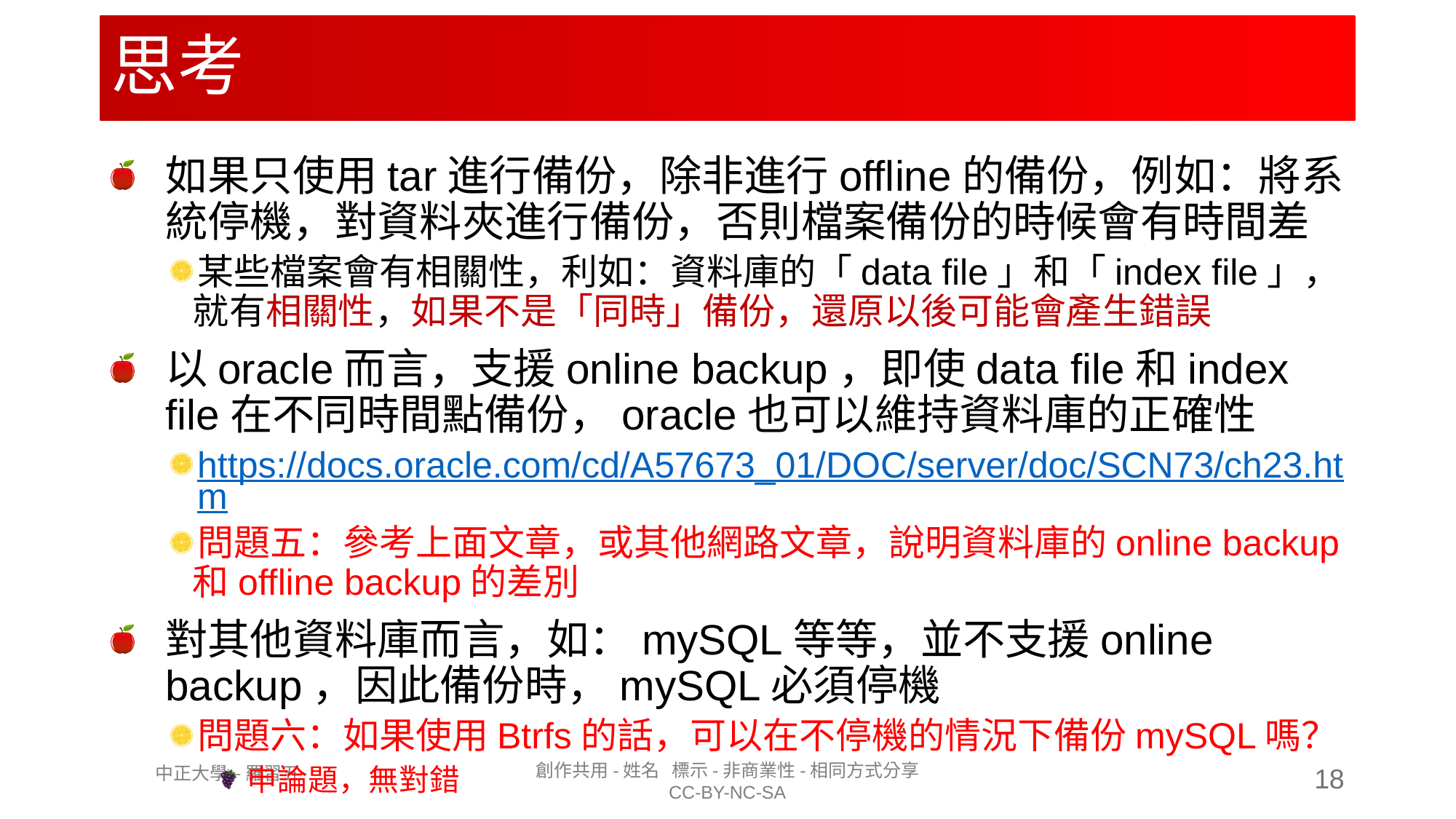

# 思考
如果只使用tar進行備份，除非進行offline的備份，例如：將系統停機，對資料夾進行備份，否則檔案備份的時候會有時間差
某些檔案會有相關性，利如：資料庫的「data file」和「index file」，就有相關性，如果不是「同時」備份，還原以後可能會產生錯誤
以oracle而言，支援online backup，即使data file和index file在不同時間點備份，oracle也可以維持資料庫的正確性
https://docs.oracle.com/cd/A57673_01/DOC/server/doc/SCN73/ch23.htm
問題五：參考上面文章，或其他網路文章，說明資料庫的online backup和offline backup的差別
對其他資料庫而言，如：mySQL等等，並不支援online backup，因此備份時，mySQL必須停機
問題六：如果使用Btrfs的話，可以在不停機的情況下備份mySQL嗎？
申論題，無對錯